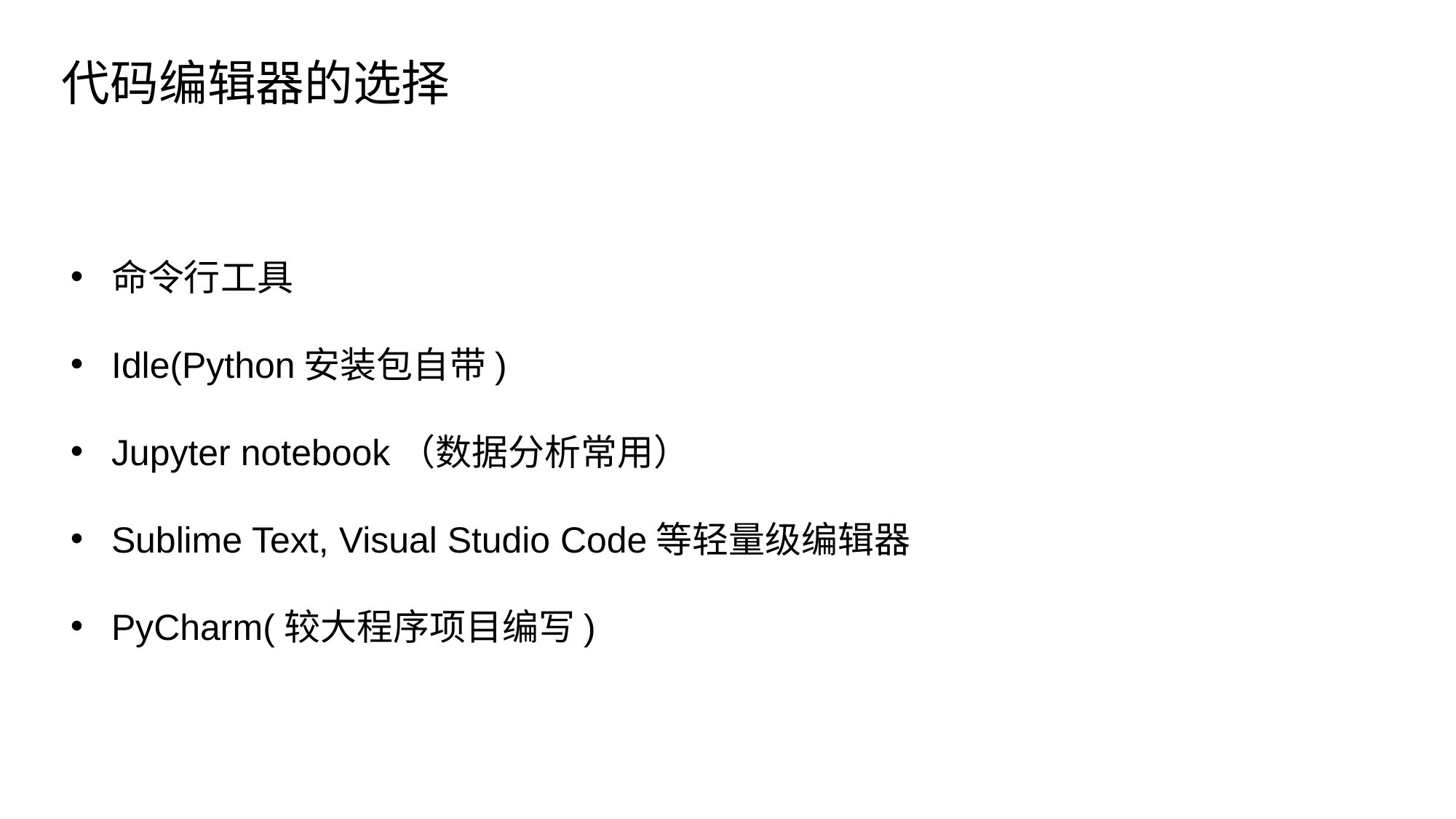

代码编辑器的选择
命令行工具
Idle(Python安装包自带)
Jupyter notebook（数据分析常用）
Sublime Text, Visual Studio Code等轻量级编辑器
PyCharm(较大程序项目编写)